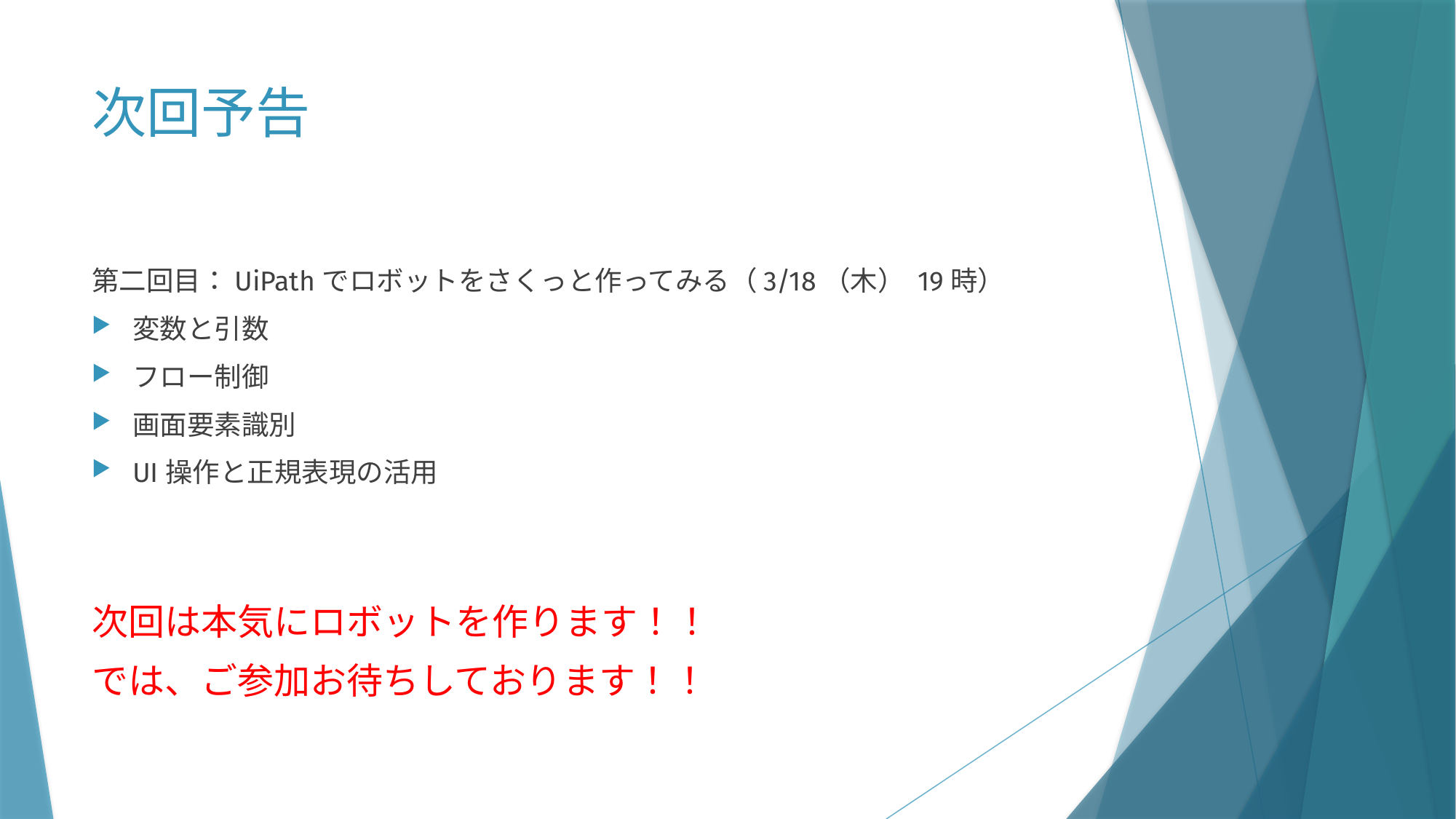

# 次回予告
第二回目：UiPathでロボットをさくっと作ってみる（3/18（木） 19時）
変数と引数
フロー制御
画面要素識別
UI操作と正規表現の活用

次回は本気にロボットを作ります！！
では、ご参加お待ちしております！！